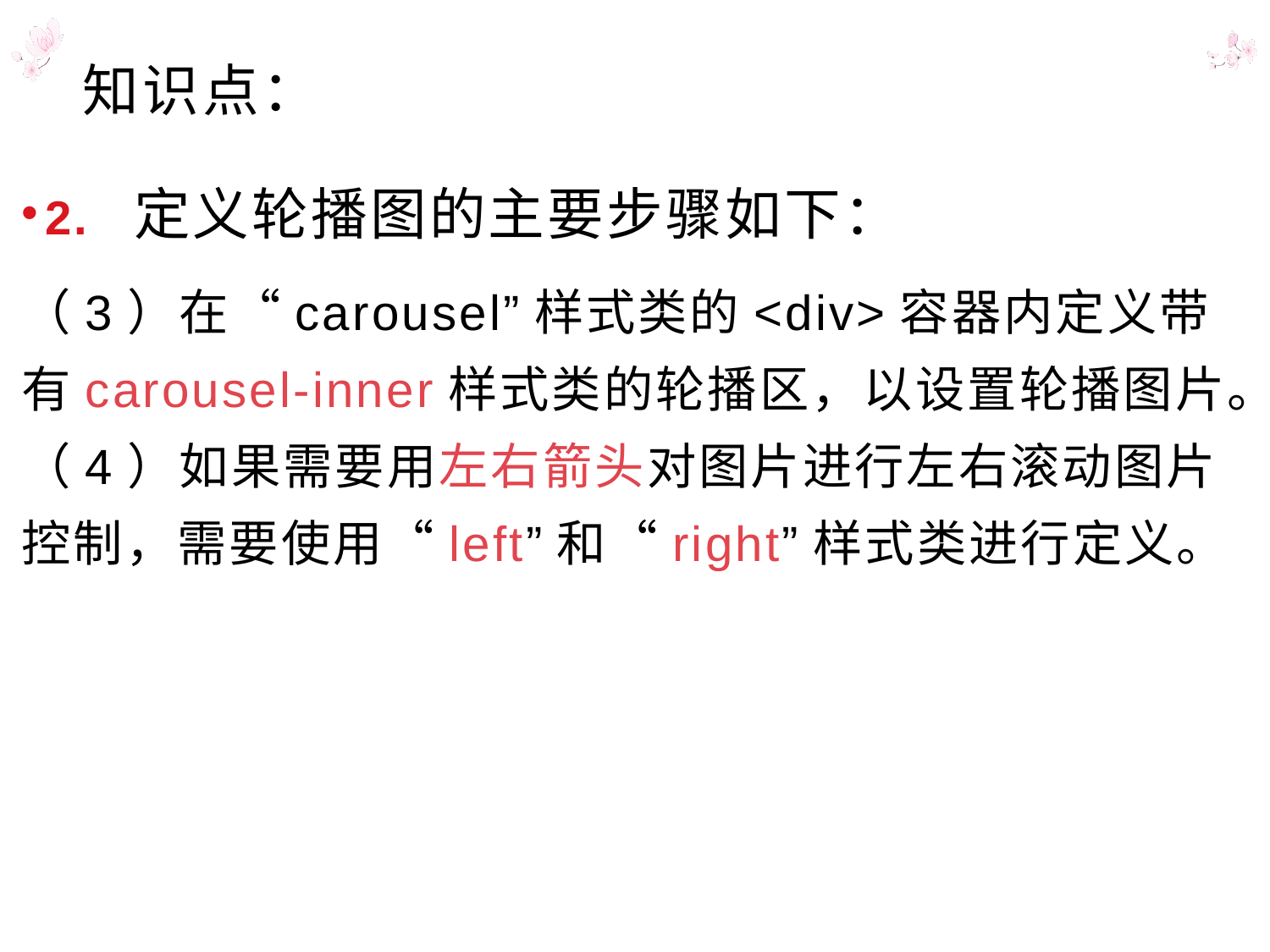

# 知识点：
2.  定义轮播图的主要步骤如下：
（3）在“carousel”样式类的<div>容器内定义带有carousel-inner样式类的轮播区，以设置轮播图片。（4）如果需要用左右箭头对图片进行左右滚动图片控制，需要使用“left”和“right”样式类进行定义。